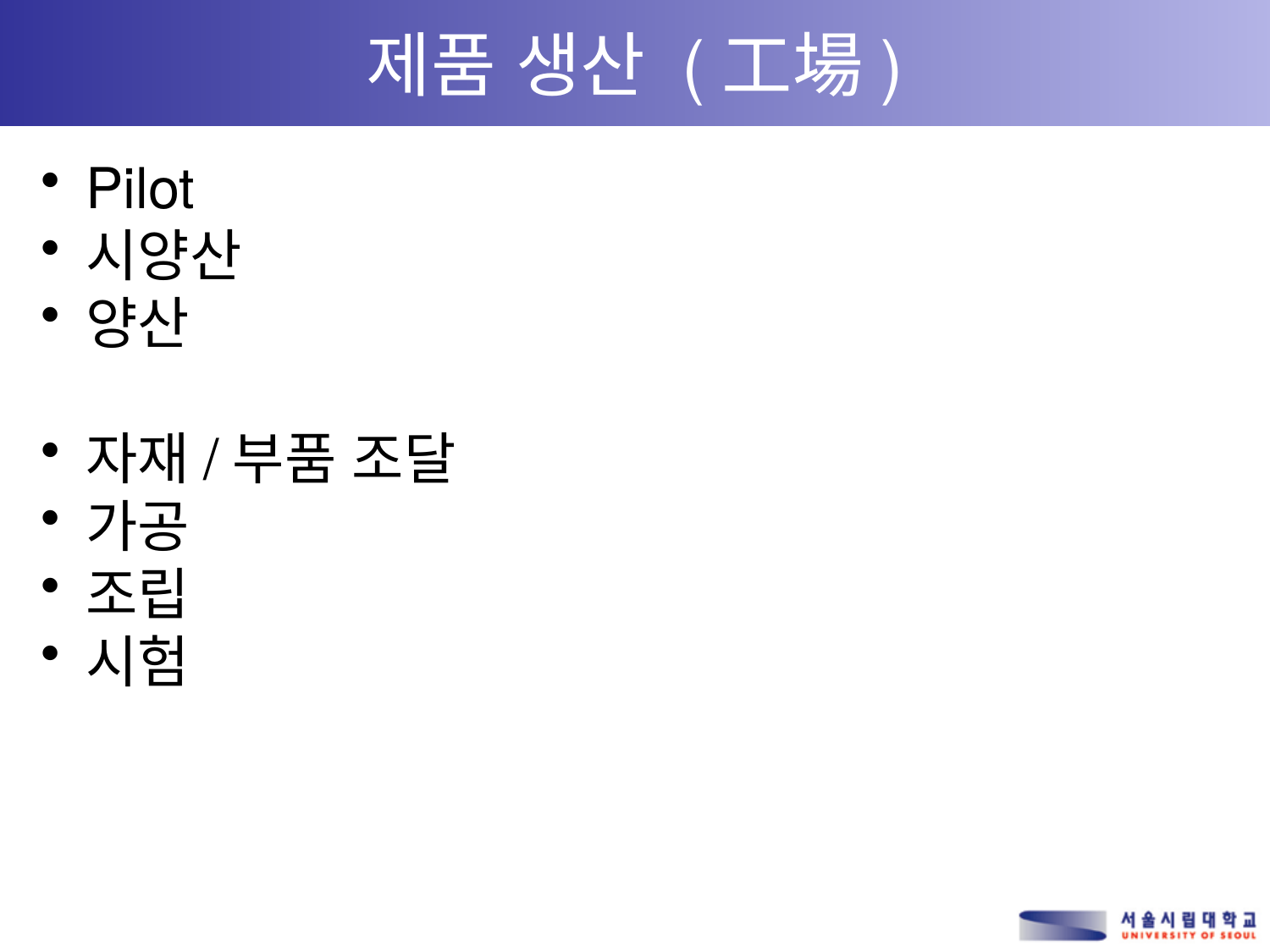

# 제품 생산 (工場)
Pilot
시양산
양산

자재/부품 조달
가공
조립
시험